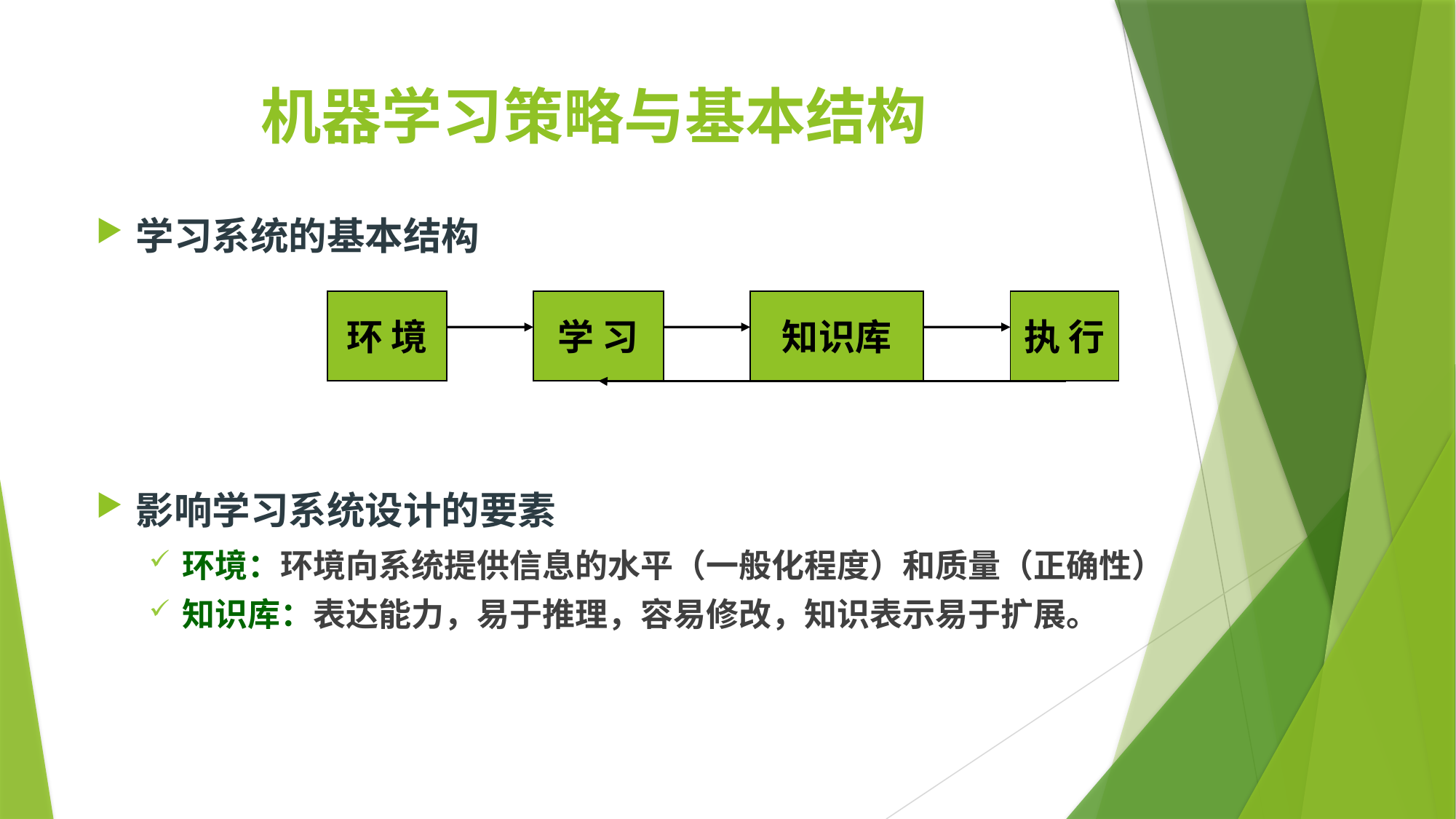

# 机器学习策略与基本结构
学习系统的基本结构

影响学习系统设计的要素
环境：环境向系统提供信息的水平（一般化程度）和质量（正确性）
知识库：表达能力，易于推理，容易修改，知识表示易于扩展。
环 境
学 习
知识库
执 行